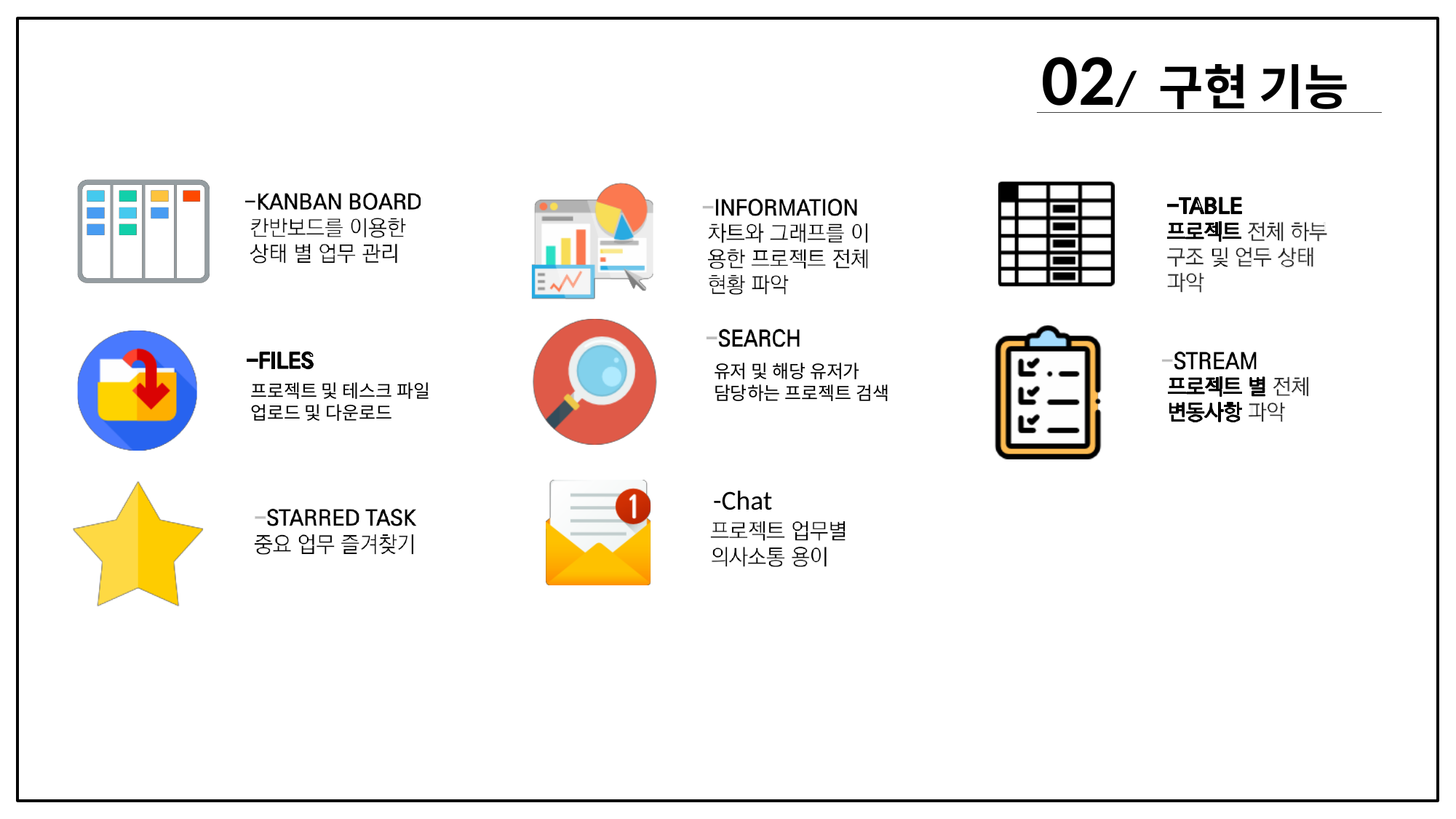

02/ 구현 기능

유저 및 해당 유저가 담당하는 프로젝트 검색

프로젝트 및 테스크 파일 업로드 및 다운로드

-Chat